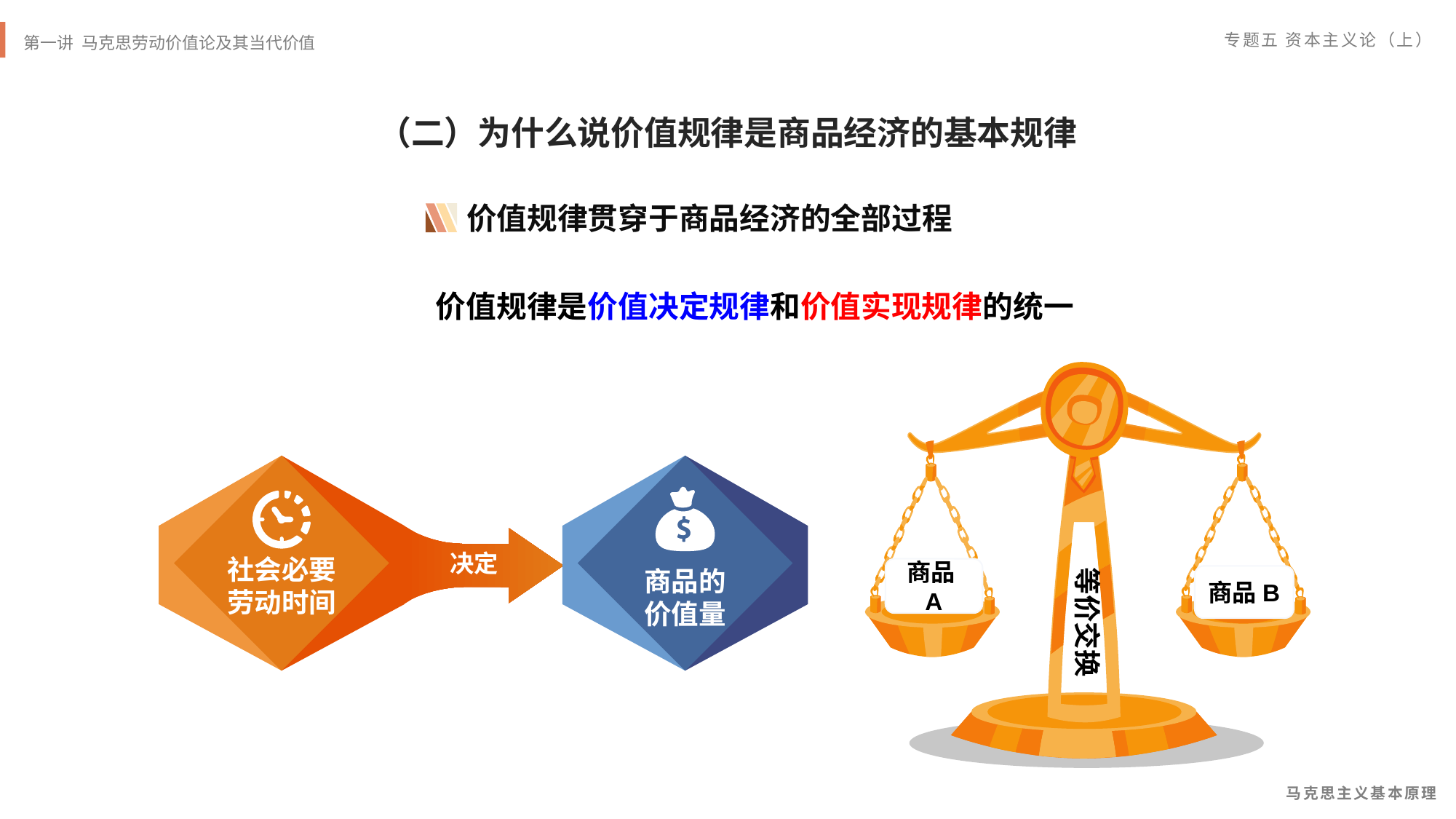

（二）为什么说价值规律是商品经济的基本规律
价值规律贯穿于商品经济的全部过程

价值规律是价值决定规律和价值实现规律的统一

等价交换
商品A
商品B

社会必要
劳动时间

商品的
价值量

决定